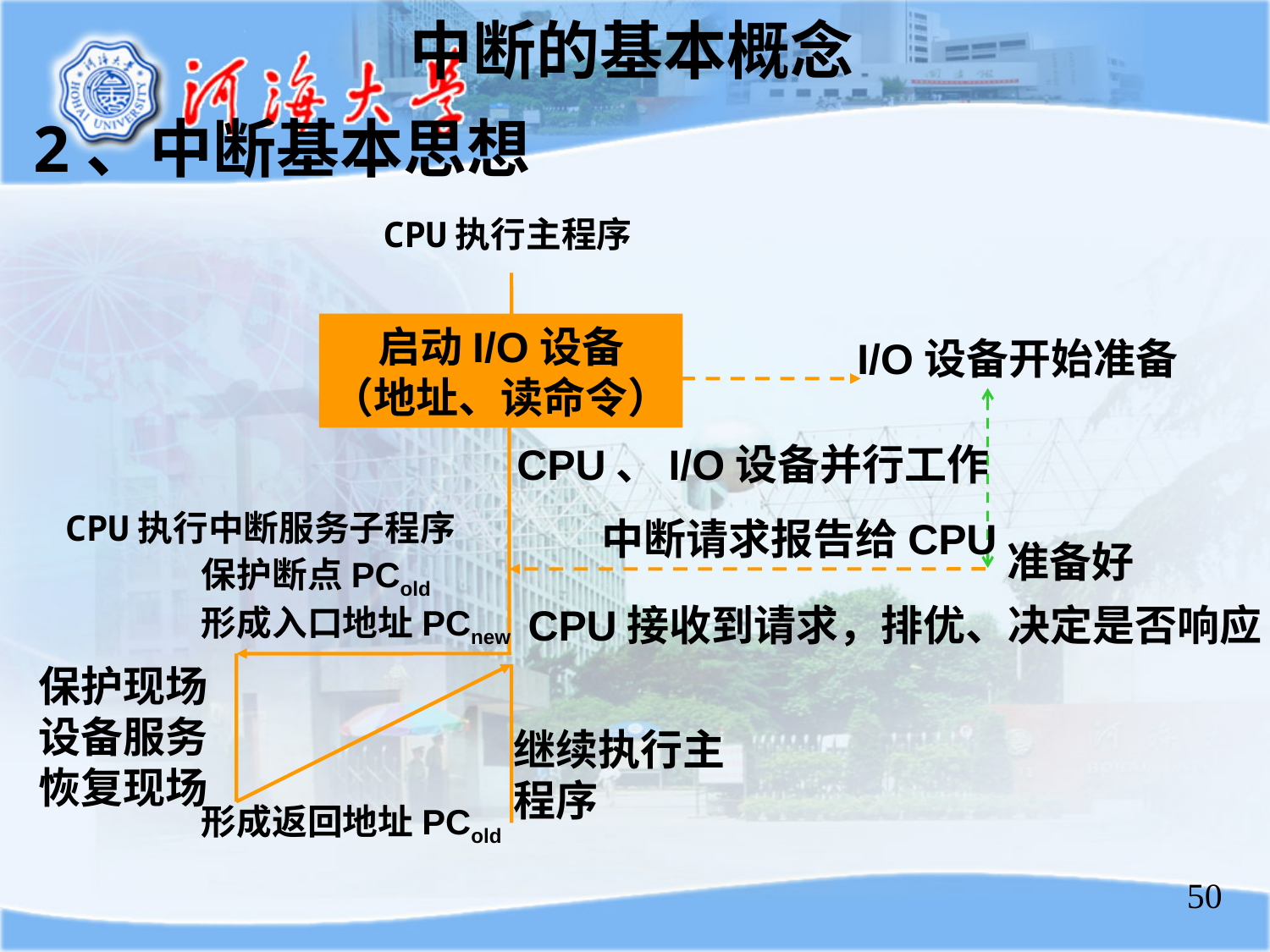

中断的基本概念
2、中断基本思想
CPU执行主程序

启动I/O设备
（地址、读命令）
I/O设备开始准备

CPU、I/O设备并行工作
CPU执行中断服务子程序
中断请求报告给CPU
准备好
保护断点PCold
形成入口地址PCnew

CPU接收到请求，排优、决定是否响应
保护现场
设备服务
恢复现场

继续执行主程序
形成返回地址PCold
50